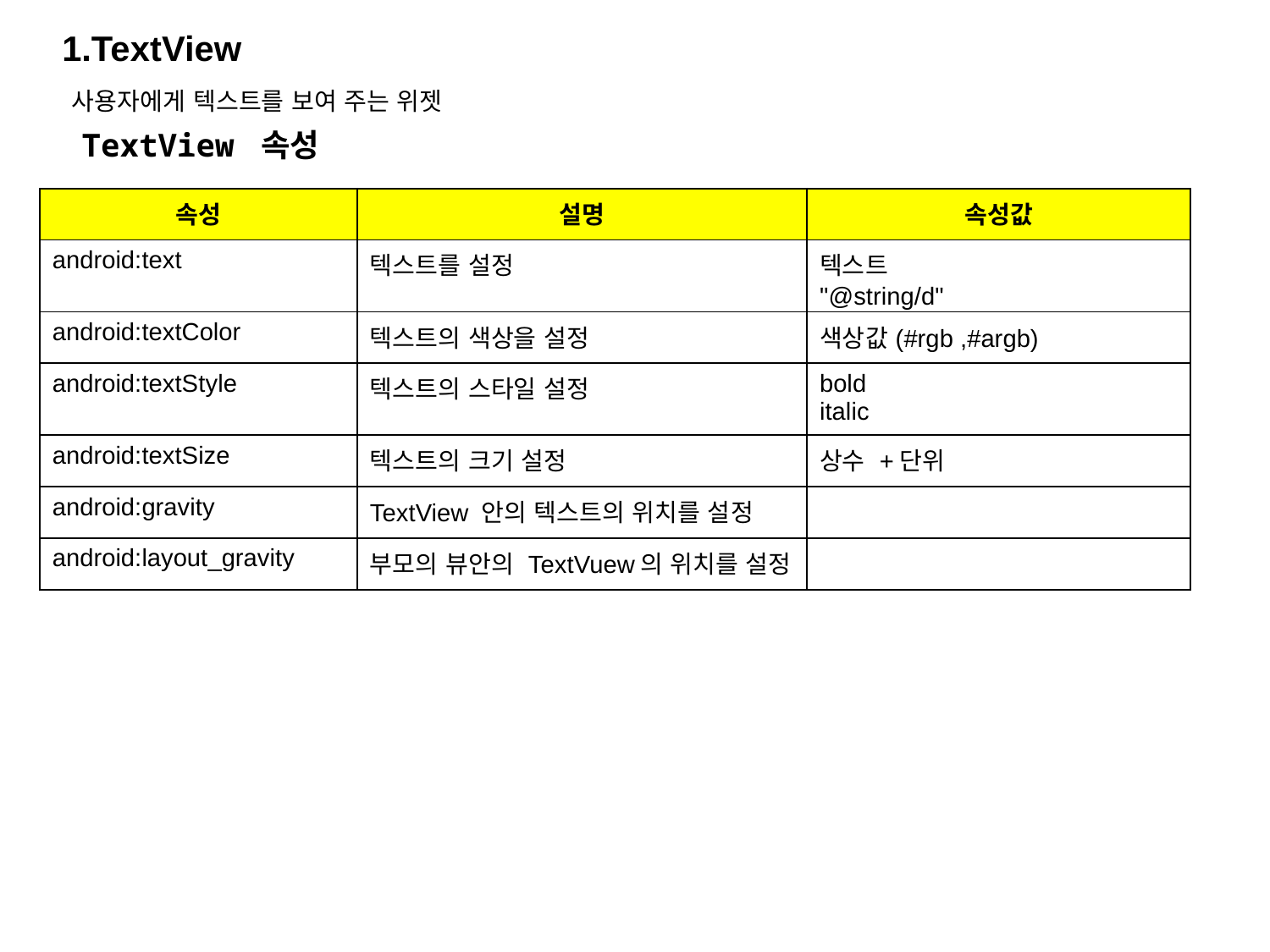

1.TextView
사용자에게 텍스트를 보여 주는 위젯
TextView 속성
| 속성 | 설명 | 속성값 |
| --- | --- | --- |
| android:text | 텍스트를 설정 | 텍스트 "@string/d" |
| android:textColor | 텍스트의 색상을 설정 | 색상값(#rgb ,#argb) |
| android:textStyle | 텍스트의 스타일 설정 | bold italic |
| android:textSize | 텍스트의 크기 설정 | 상수 +단위 |
| android:gravity | TextView 안의 텍스트의 위치를 설정 |  |
| android:layout\_gravity | 부모의 뷰안의 TextVuew의 위치를 설정 |  |